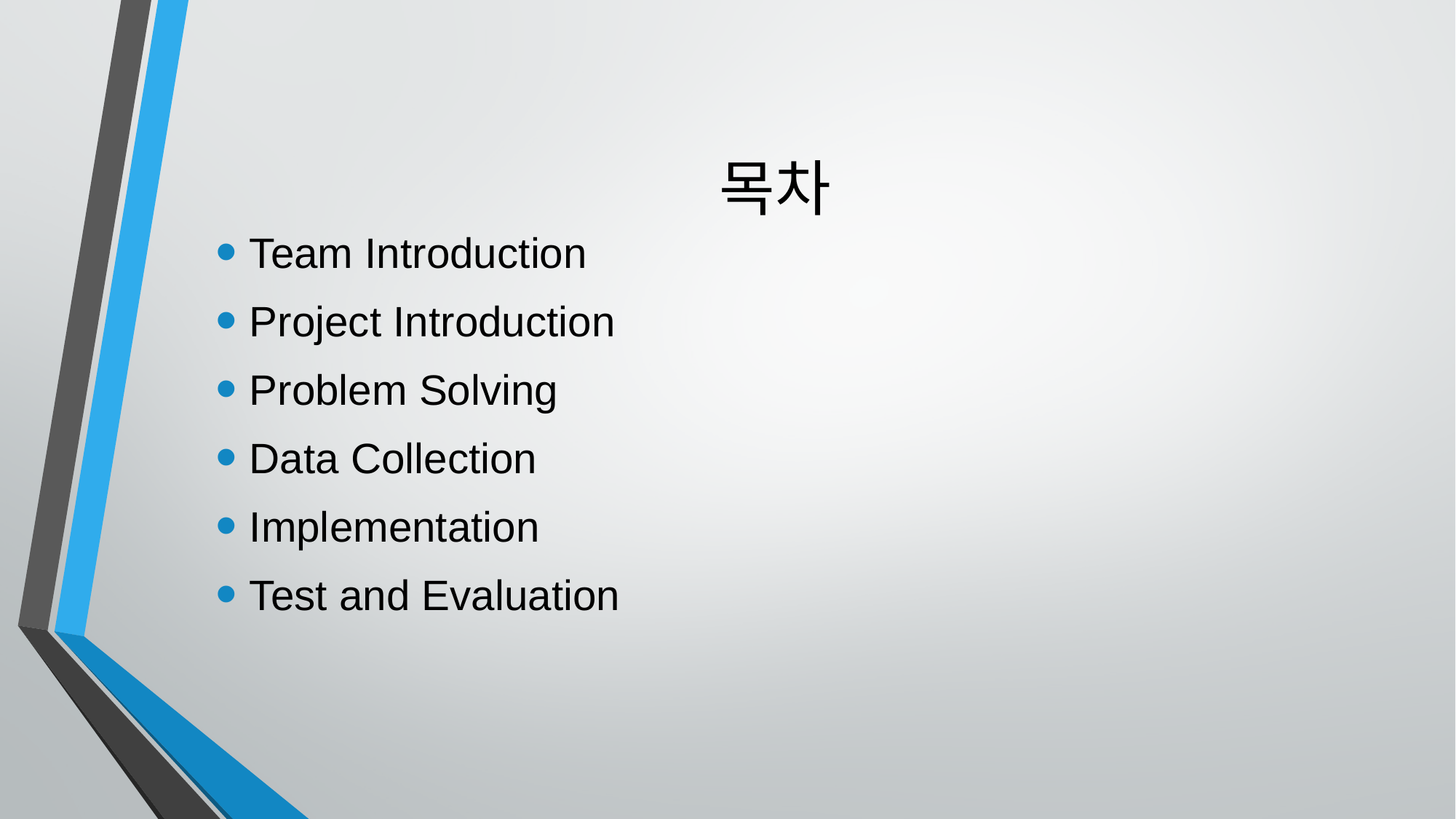

# 목차
Team Introduction
Project Introduction
Problem Solving
Data Collection
Implementation
Test and Evaluation